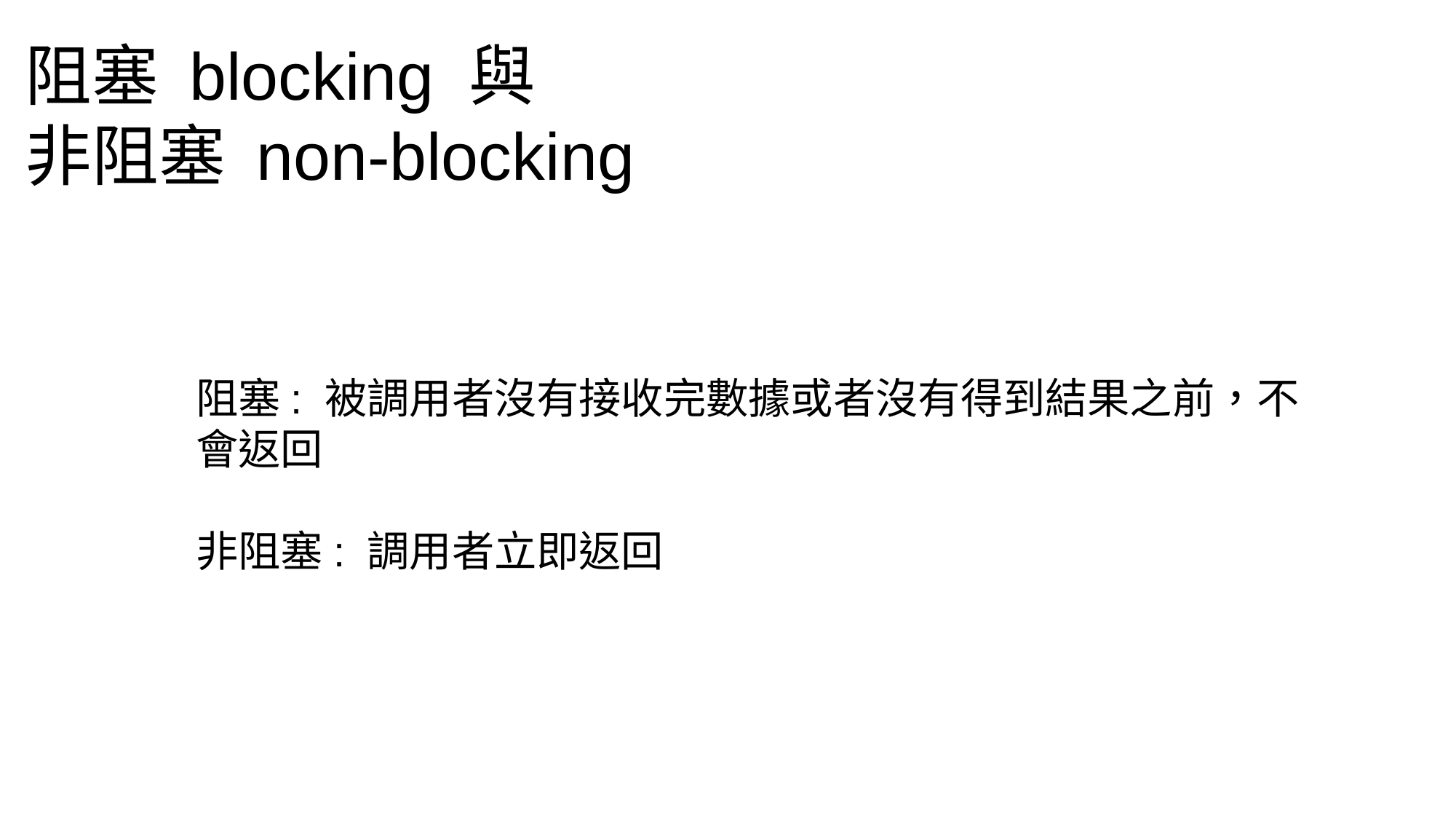

阻塞 blocking 與
非阻塞 non-blocking
阻塞: 被調用者沒有接收完數據或者沒有得到結果之前，不會返回

非阻塞: 調用者立即返回